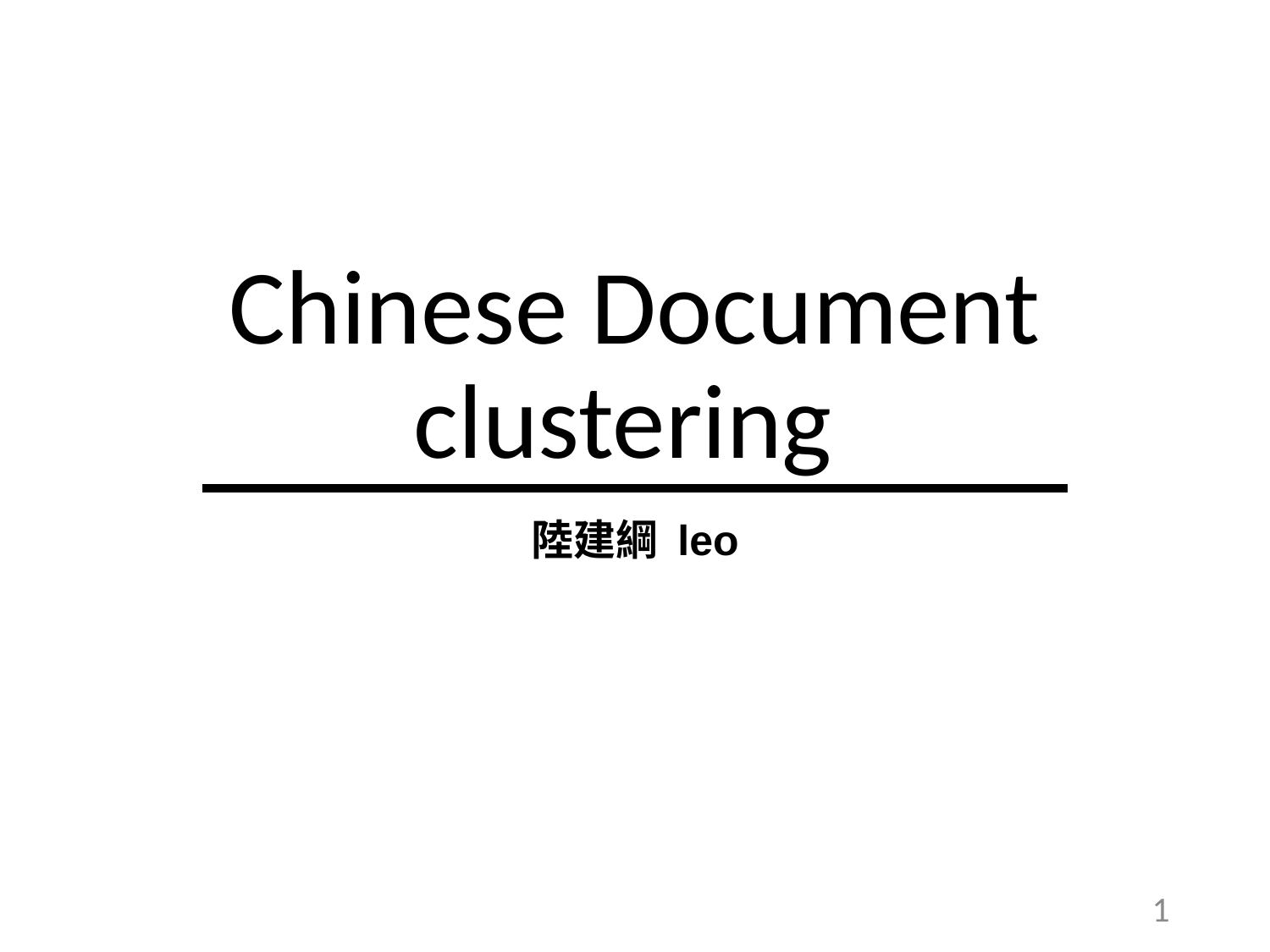

# Chinese Document clustering

陸建綱 leo

1